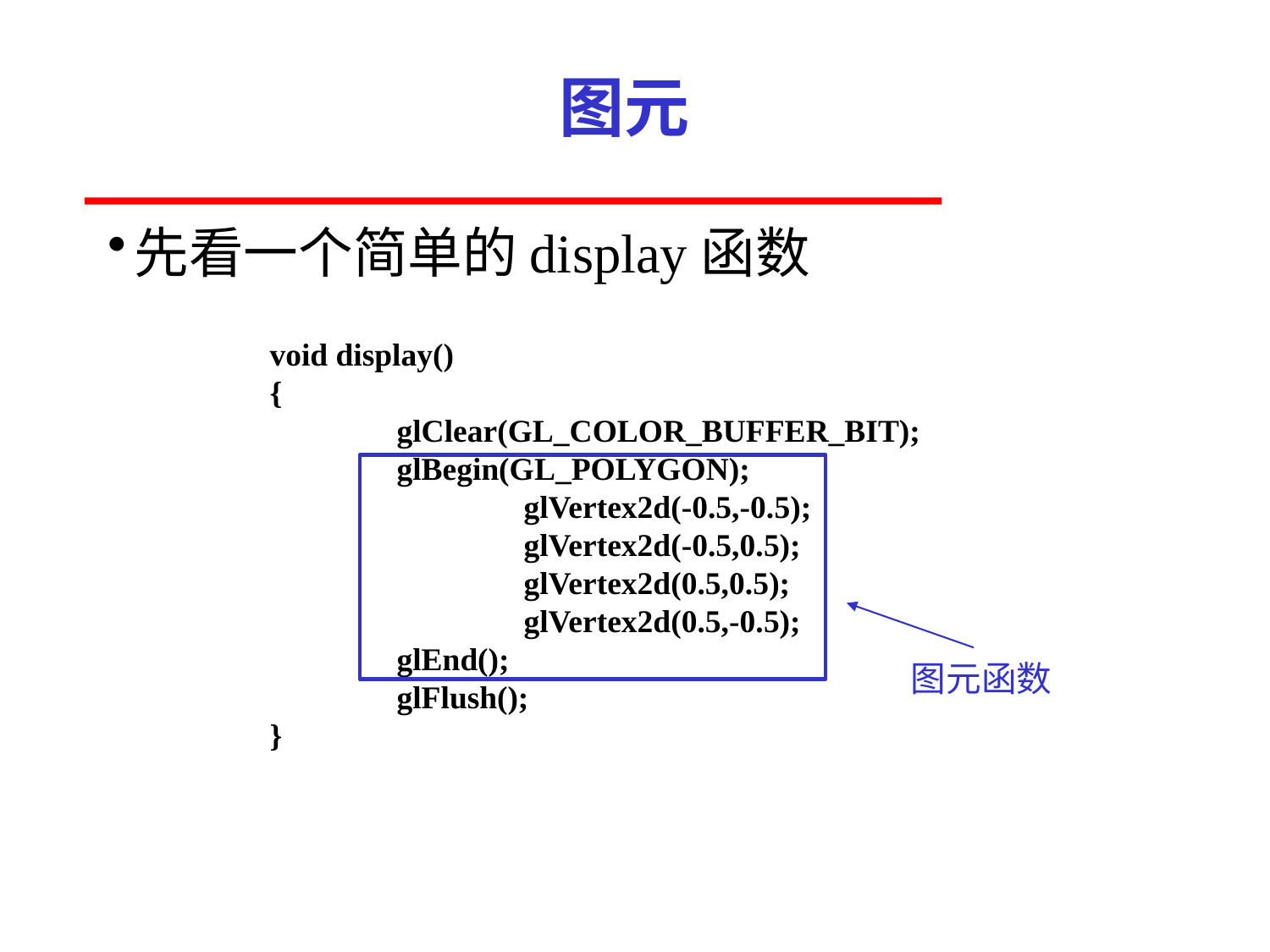

# 图元
先看一个简单的display函数
void display()
{
	glClear(GL_COLOR_BUFFER_BIT);
	glBegin(GL_POLYGON);
		glVertex2d(-0.5,-0.5);
		glVertex2d(-0.5,0.5);
		glVertex2d(0.5,0.5);
		glVertex2d(0.5,-0.5);
	glEnd();
	glFlush();
}

   图元函数
76